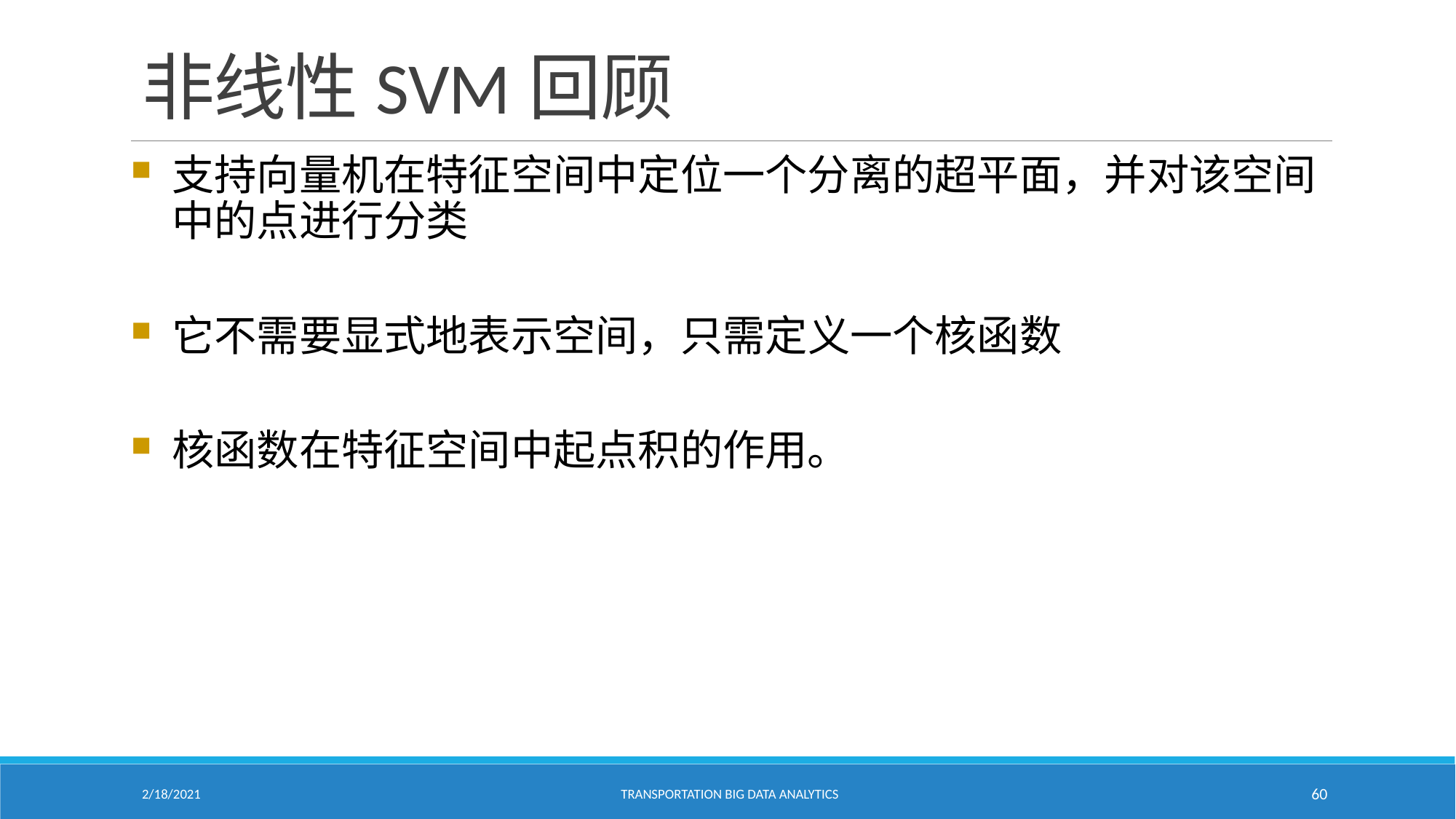

# 非线性SVM回顾
支持向量机在特征空间中定位一个分离的超平面，并对该空间中的点进行分类

它不需要显式地表示空间，只需定义一个核函数

核函数在特征空间中起点积的作用。
2/18/2021
Transportation Big Data Analytics
60